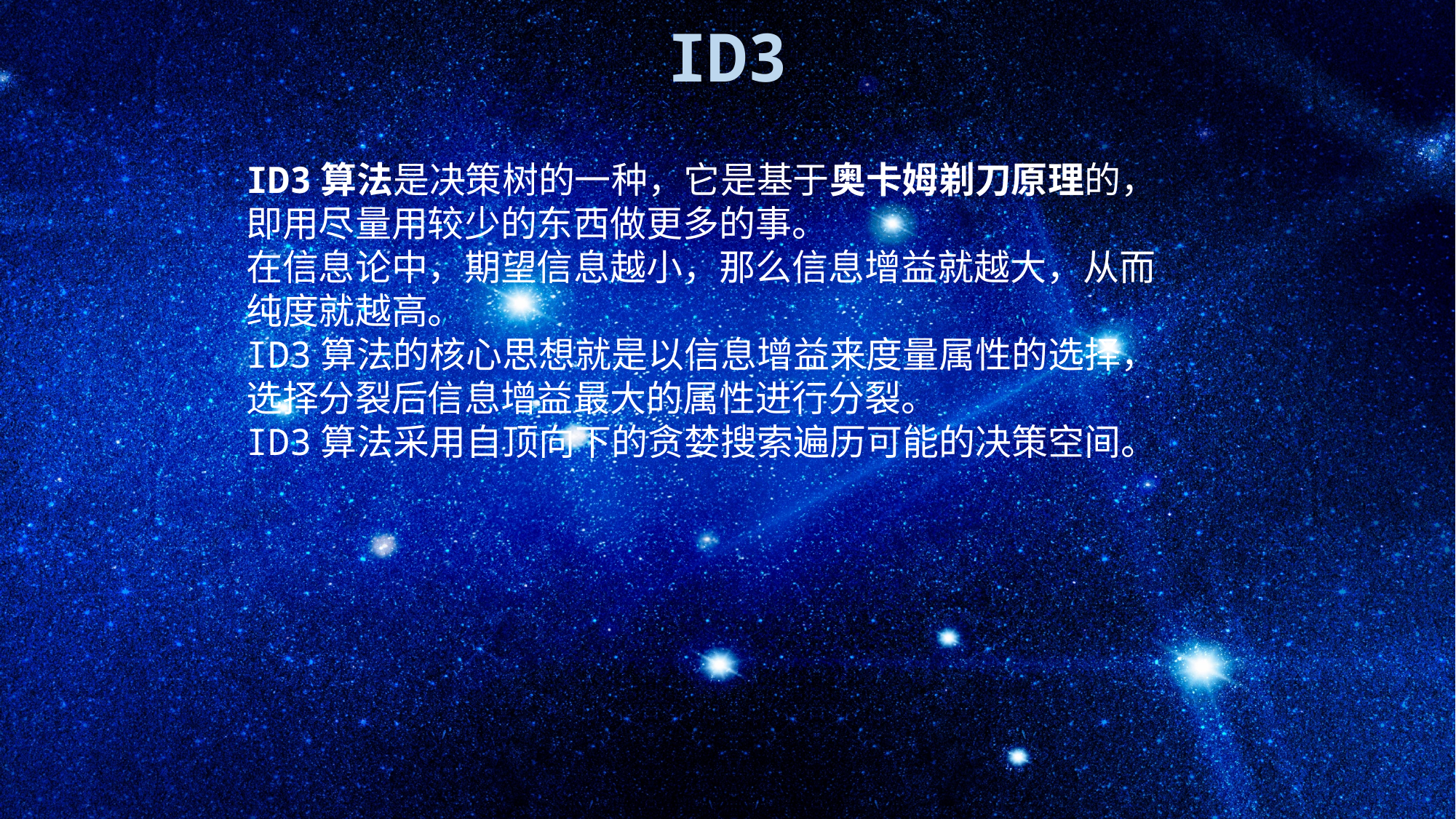

ID3
ID3算法是决策树的一种，它是基于奥卡姆剃刀原理的，即用尽量用较少的东西做更多的事。
在信息论中，期望信息越小，那么信息增益就越大，从而纯度就越高。
ID3算法的核心思想就是以信息增益来度量属性的选择，选择分裂后信息增益最大的属性进行分裂。
ID3算法采用自顶向下的贪婪搜索遍历可能的决策空间。